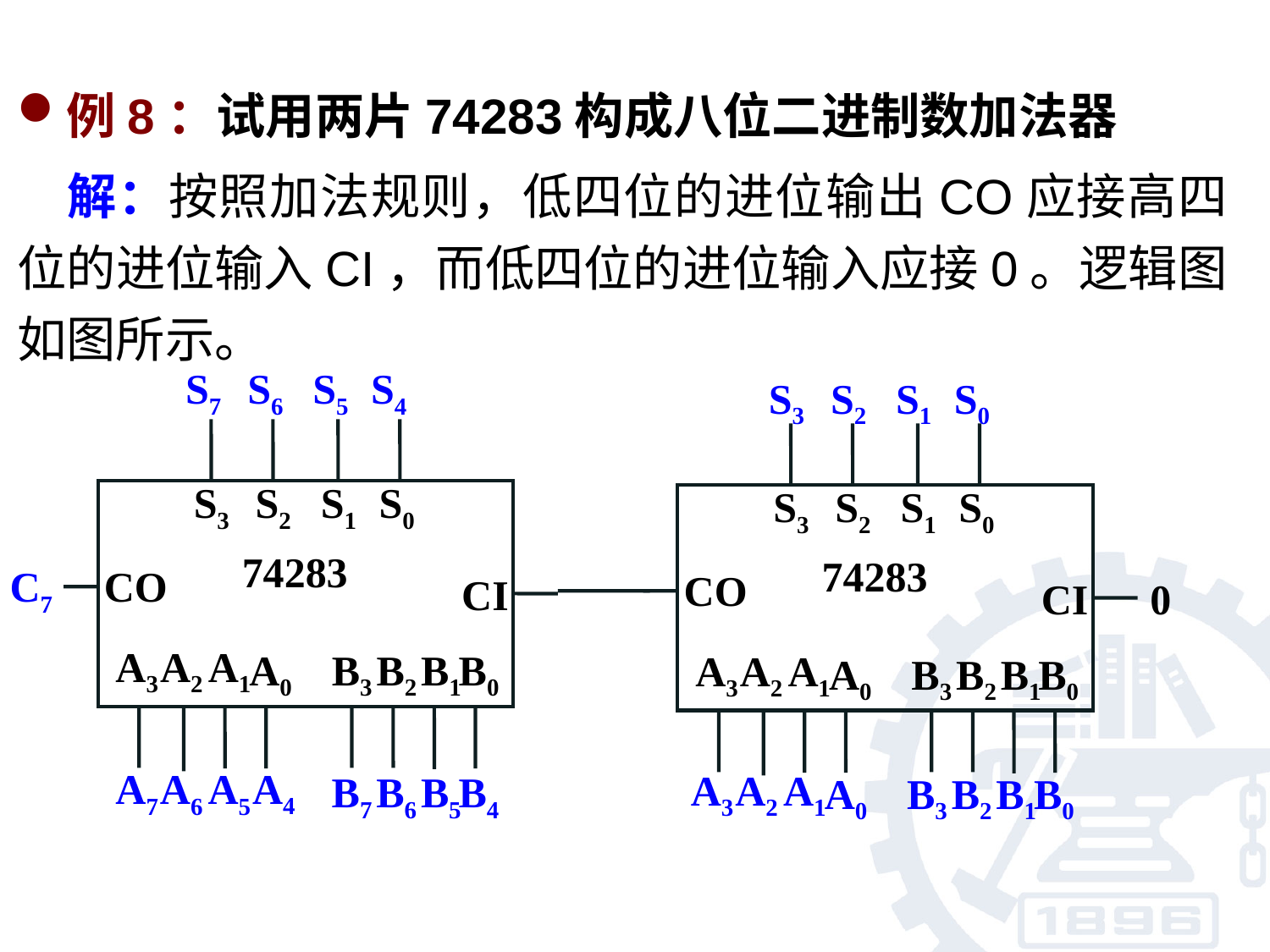

例8：试用两片74283构成八位二进制数加法器
   解：按照加法规则，低四位的进位输出CO应接高四位的进位输入CI，而低四位的进位输入应接0。逻辑图如图所示。

S7
S6
S5
S4
S3
S2
S1
S0

S3
S2
S1
S0

74283
CO
CI

A3
A2
A1
A0
B3
B2
B1
B0

S3
S2
S1
S0

74283
CO
CI

A3
A2
A1
A0
B3
B2
B1
B0

C7
0

A4
A7
A6
A5
A3
A2
A1
B7
B6
B5
B4
A0
B3
B2
B1
B0